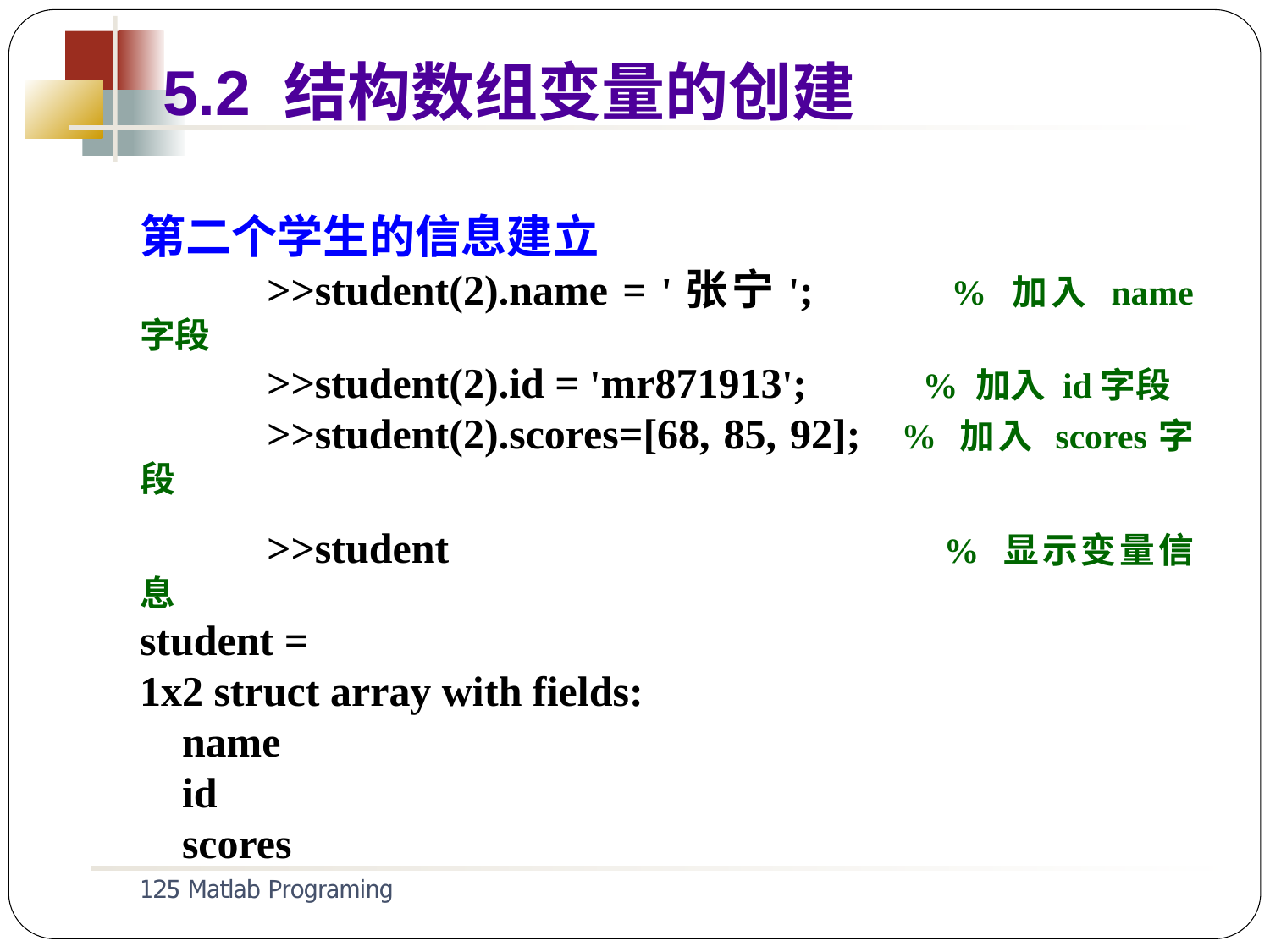

第二个学生的信息建立
	>>student(2).name = '张宁';	  % 加入 name 字段
	>>student(2).id = 'mr871913';	  % 加入 id字段
	>>student(2).scores=[68, 85, 92];   % 加入 scores字段
	>>student				   % 显示变量信息
student =
1x2 struct array with fields:
    name
    id
    scores
5.2 结构数组变量的创建
125 Matlab Programing